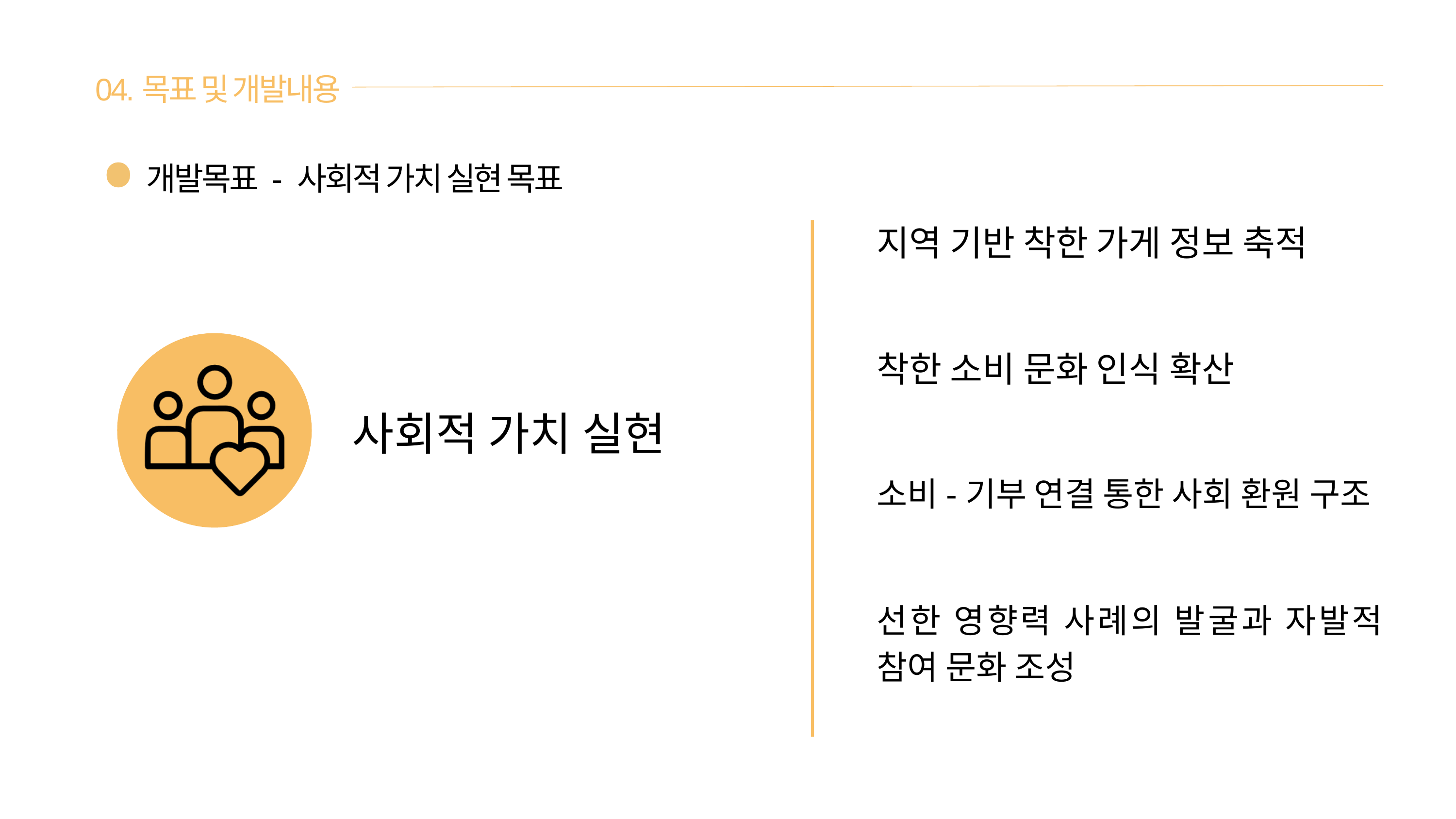

04.목표 및 개발내용

개발목표 - 사회적 가치 실현 목표

지역 기반 착한 가게 정보 축적

착한 소비 문화 인식 확산

사회적 가치 실현
소비-기부 연결 통한 사회 환원 구조
선한 영향력 사례의 발굴과 자발적 참여 문화 조성